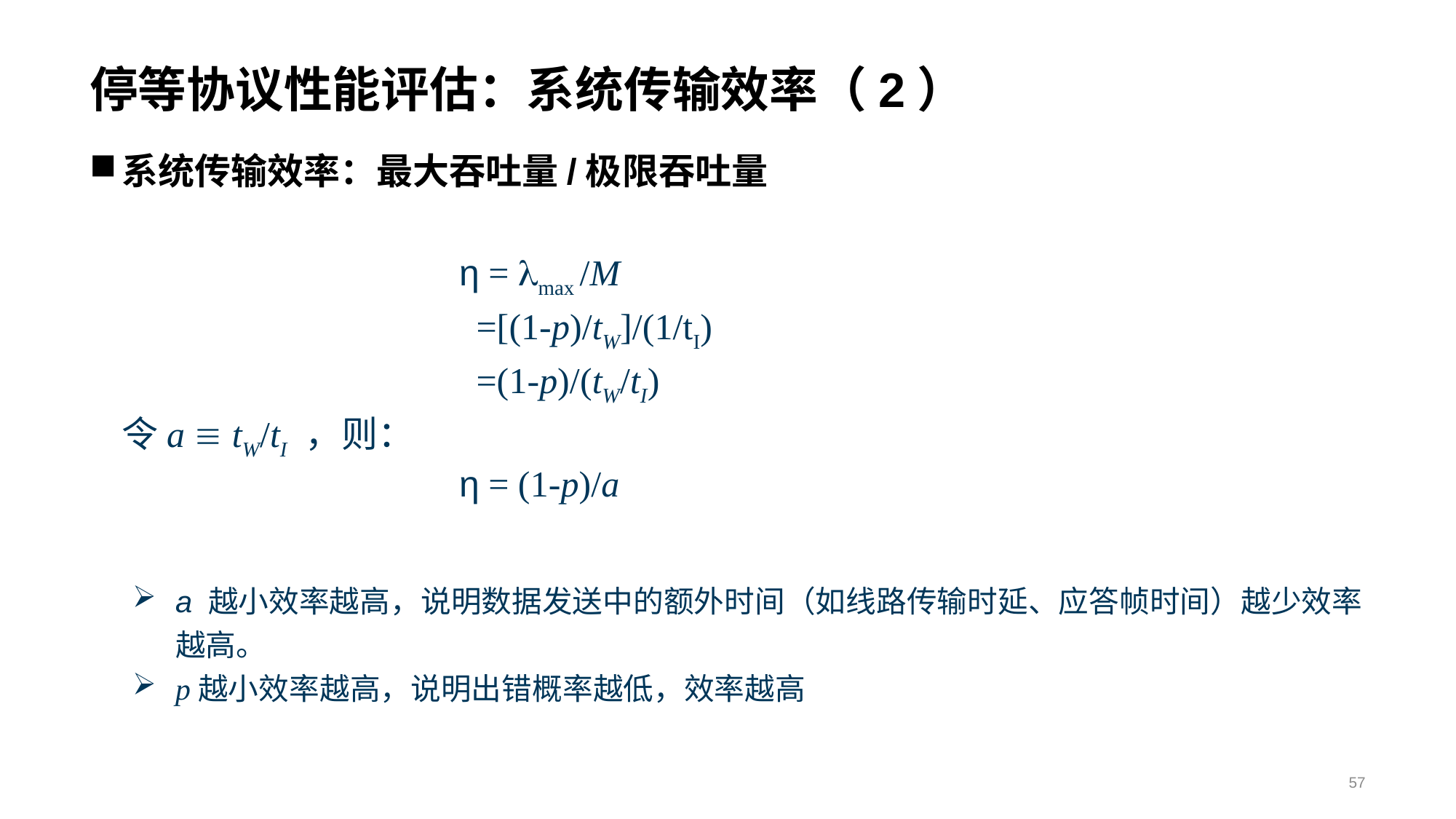

# 停等协议性能评估：系统传输效率（2）
系统传输效率：最大吞吐量/极限吞吐量

				 η = λmax /M
				   =[(1-p)/tW]/(1/tI)
				   =(1-p)/(tW/tI)
令a ≡ tW/tI ，则：
				 η = (1-p)/a

a 越小效率越高，说明数据发送中的额外时间（如线路传输时延、应答帧时间）越少效率越高。
p越小效率越高，说明出错概率越低，效率越高

57